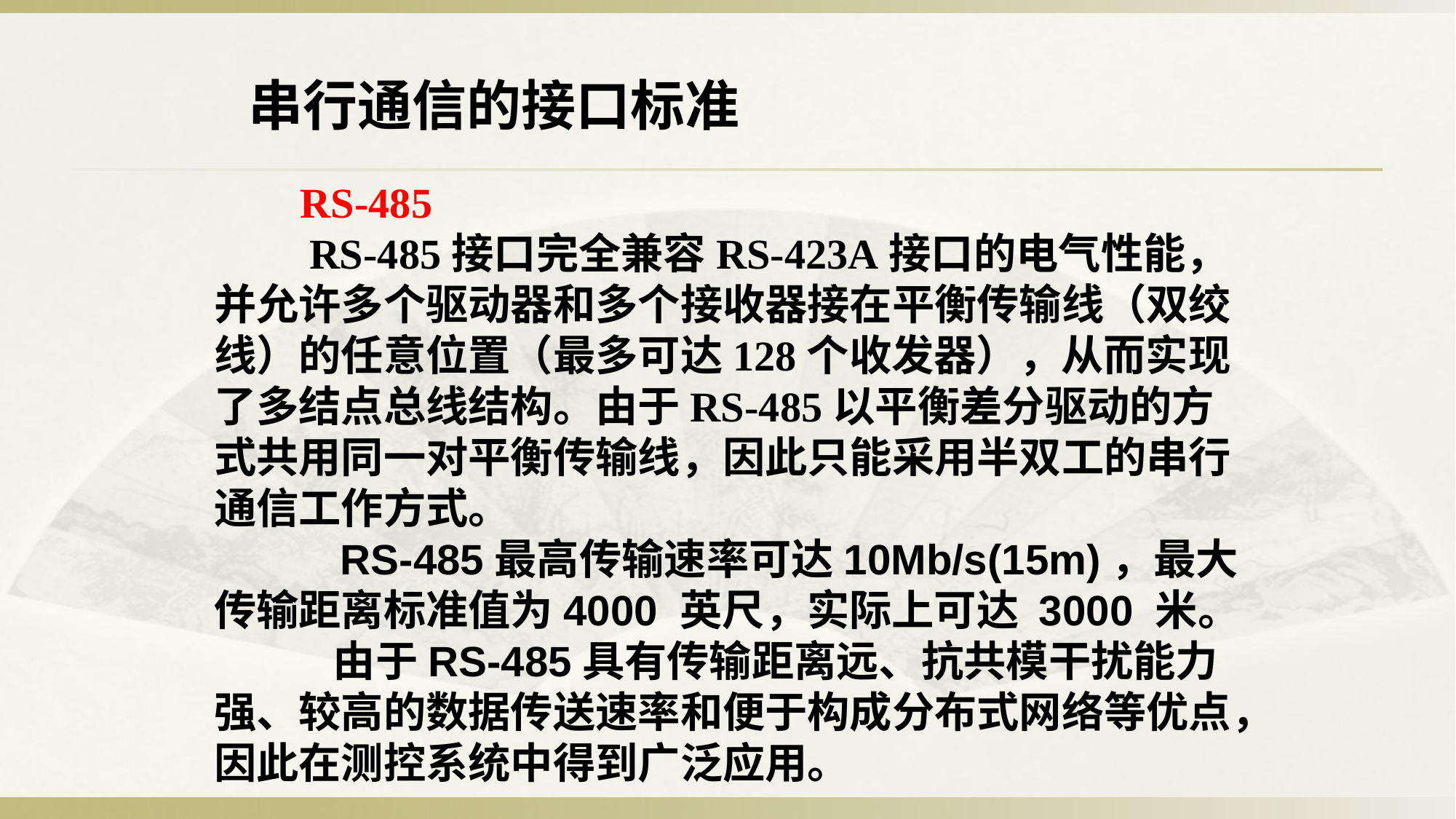

串行通信的接口标准
RS-485
      RS-485接口完全兼容RS-423A接口的电气性能，并允许多个驱动器和多个接收器接在平衡传输线（双绞线）的任意位置（最多可达128个收发器），从而实现了多结点总线结构。由于RS-485以平衡差分驱动的方式共用同一对平衡传输线，因此只能采用半双工的串行通信工作方式。
        RS-485最高传输速率可达10Mb/s(15m)，最大传输距离标准值为4000 英尺，实际上可达 3000 米。
        由于RS-485具有传输距离远、抗共模干扰能力强、较高的数据传送速率和便于构成分布式网络等优点，因此在测控系统中得到广泛应用。